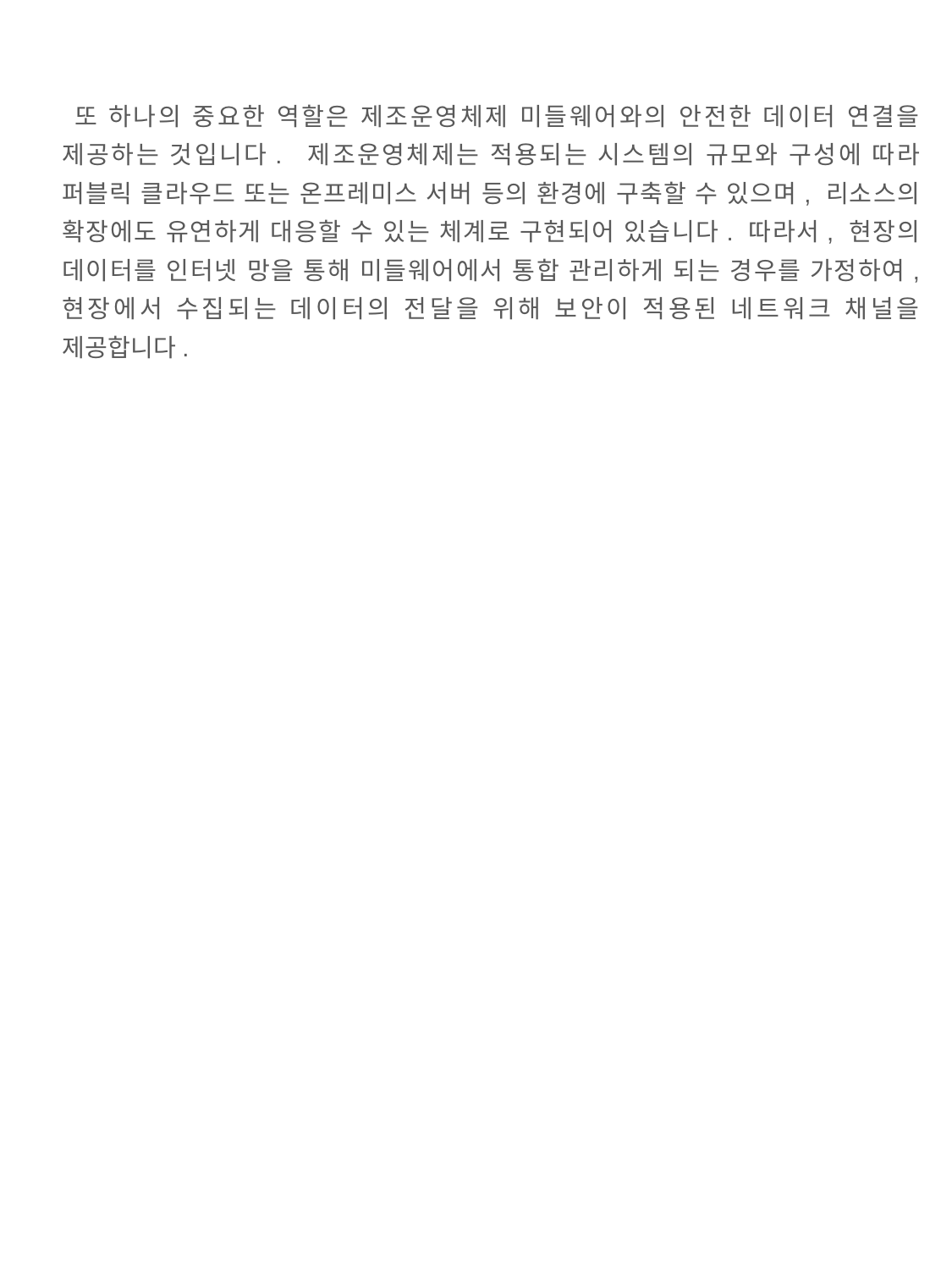

또 하나의 중요한 역할은 제조운영체제 미들웨어와의 안전한 데이터 연결을 제공하는 것입니다.  제조운영체제는 적용되는 시스템의 규모와 구성에 따라 퍼블릭 클라우드 또는 온프레미스 서버 등의 환경에 구축할 수 있으며, 리소스의 확장에도 유연하게 대응할 수 있는 체계로 구현되어 있습니다. 따라서, 현장의 데이터를 인터넷 망을 통해 미들웨어에서 통합 관리하게 되는 경우를 가정하여, 현장에서 수집되는 데이터의 전달을 위해 보안이 적용된 네트워크 채널을 제공합니다.